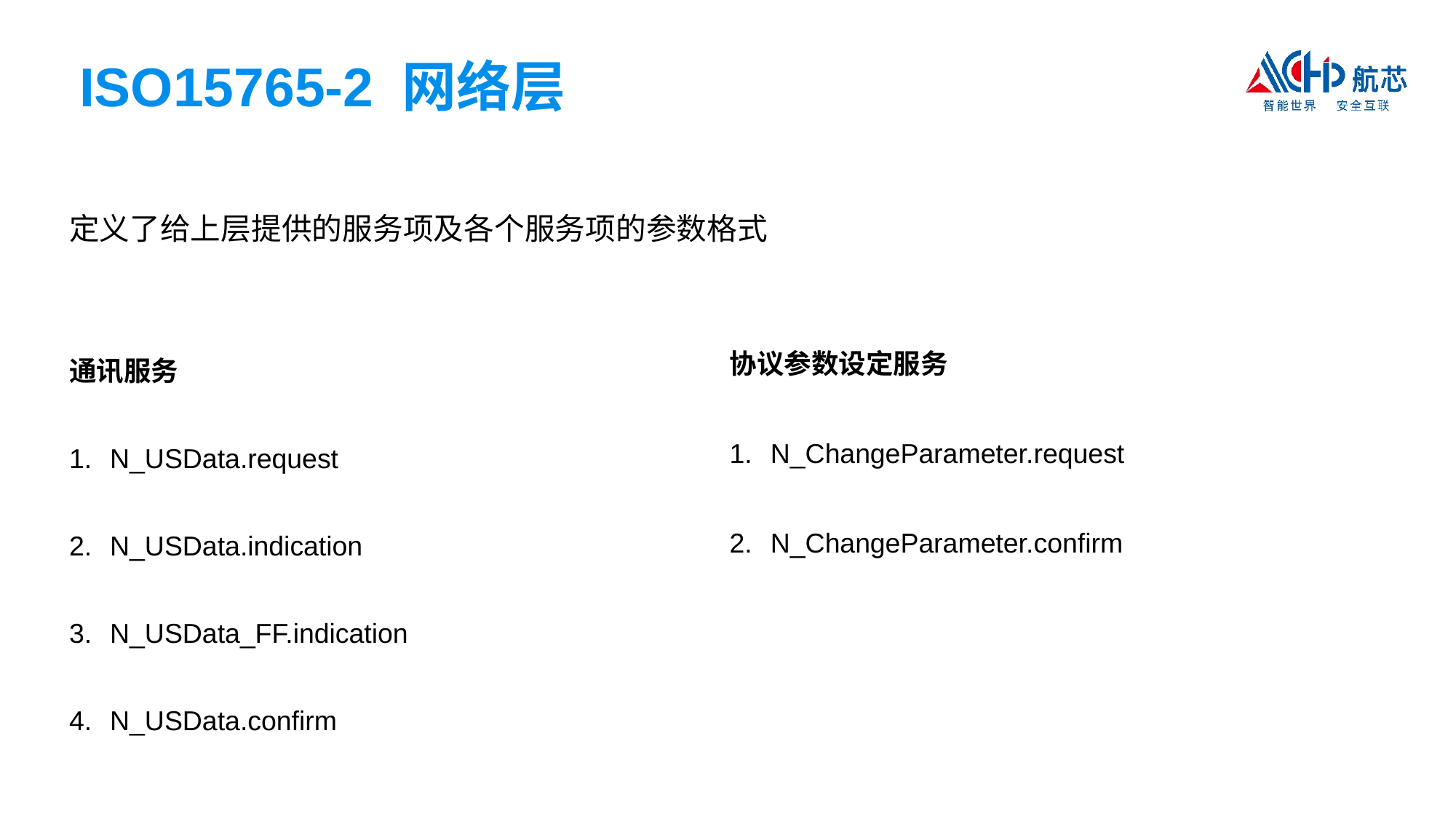

ISO15765-2 网络层
定义了给上层提供的服务项及各个服务项的参数格式
通讯服务
N_USData.request
N_USData.indication
N_USData_FF.indication
N_USData.confirm

协议参数设定服务

N_ChangeParameter.request

N_ChangeParameter.confirm